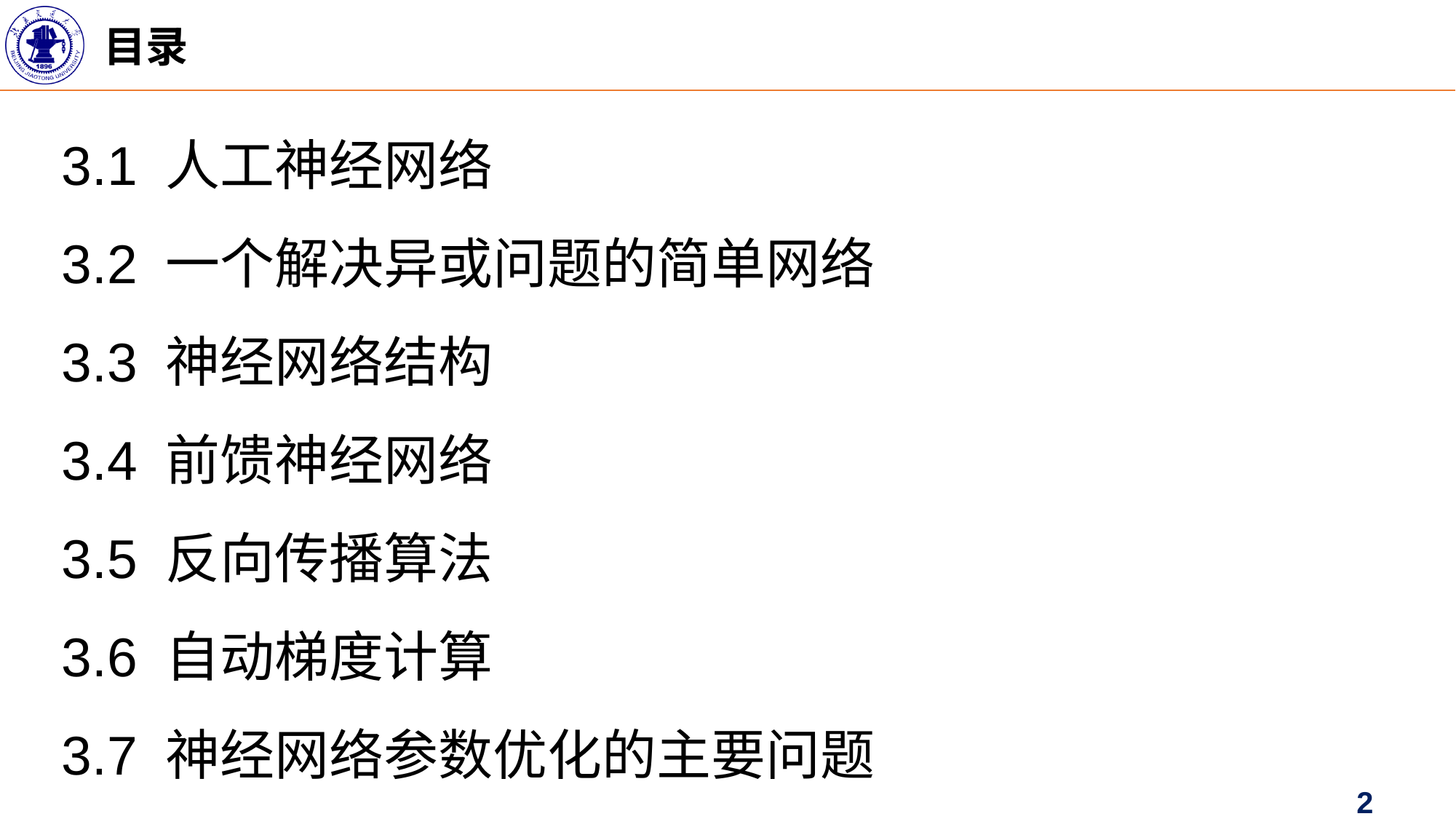

目录
3.1 人工神经网络
3.2 一个解决异或问题的简单网络
3.3 神经网络结构
3.4 前馈神经网络
3.5 反向传播算法
3.6 自动梯度计算
3.7 神经网络参数优化的主要问题